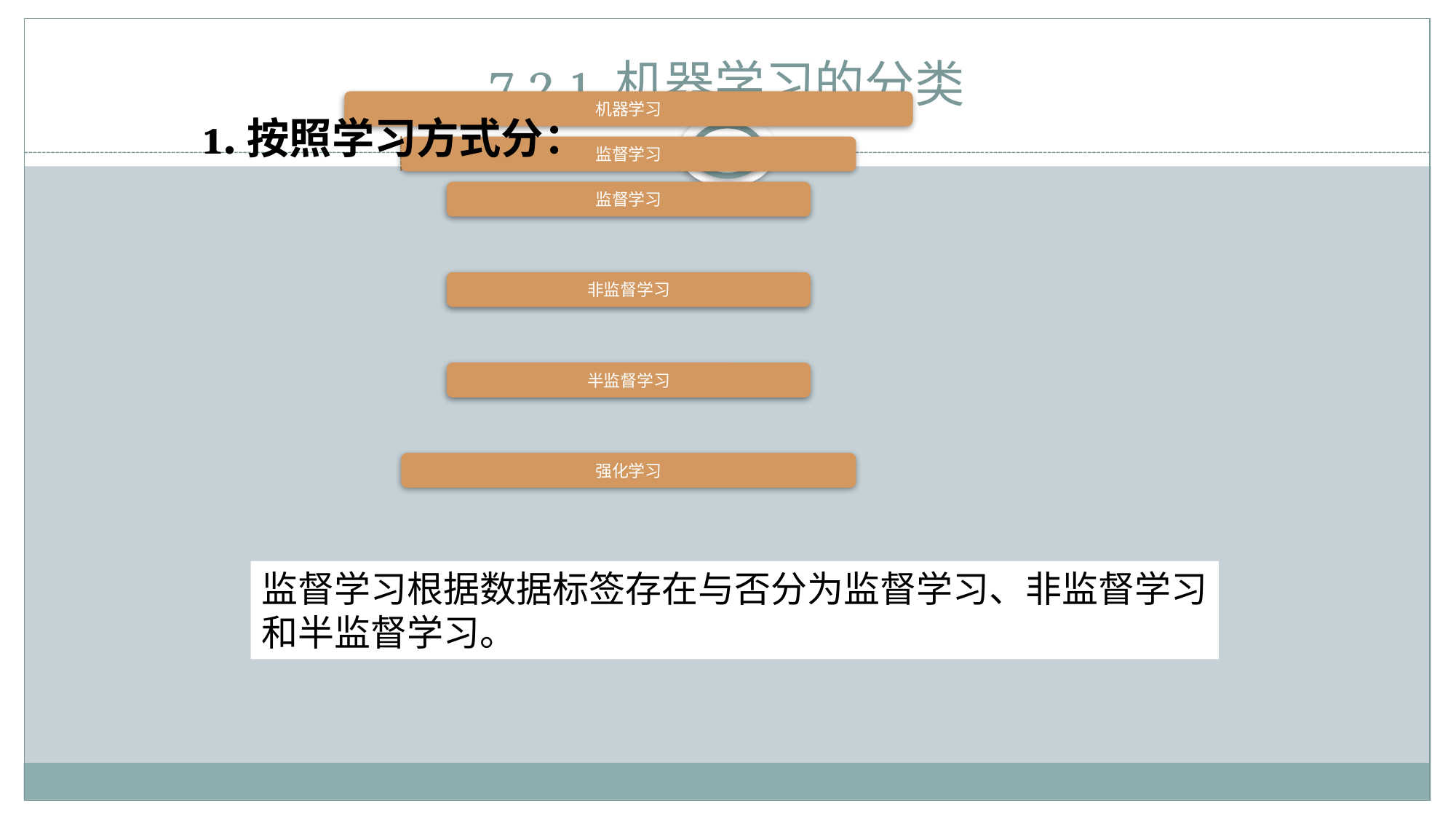

# 7.2.1 机器学习的分类
机器学习
监督学习
监督学习
非监督学习
半监督学习
强化学习
1.按照学习方式分：
监督学习根据数据标签存在与否分为监督学习、非监督学习和半监督学习。
590